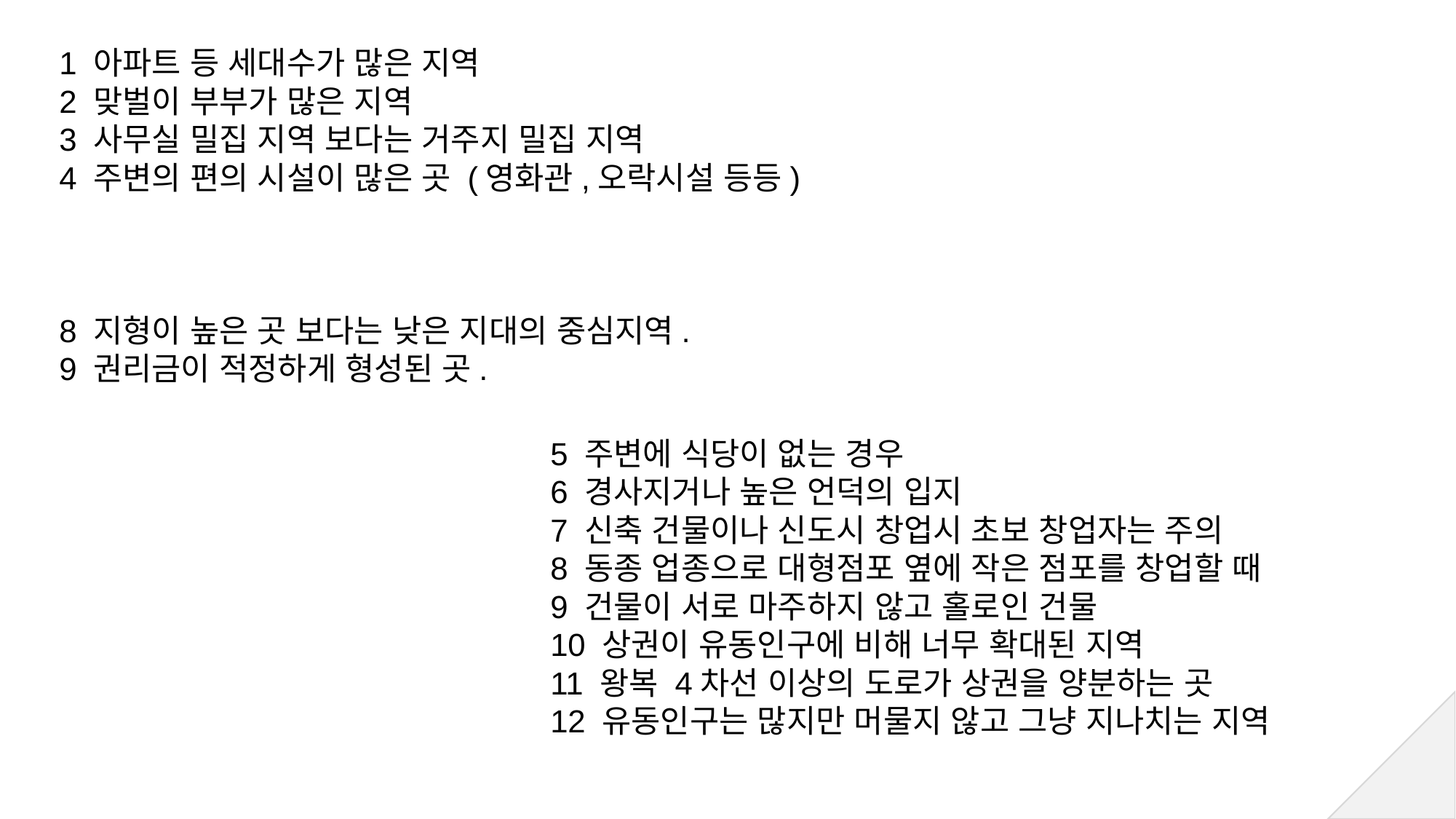

1 아파트 등 세대수가 많은 지역
2 맞벌이 부부가 많은 지역
3 사무실 밀집 지역 보다는 거주지 밀집 지역
4 주변의 편의 시설이 많은 곳 (영화관,오락시설 등등)

8 지형이 높은 곳 보다는 낮은 지대의 중심지역.
9 권리금이 적정하게 형성된 곳.
5 주변에 식당이 없는 경우
6 경사지거나 높은 언덕의 입지
7 신축 건물이나 신도시 창업시 초보 창업자는 주의
8 동종 업종으로 대형점포 옆에 작은 점포를 창업할 때
9 건물이 서로 마주하지 않고 홀로인 건물
10 상권이 유동인구에 비해 너무 확대된 지역
11 왕복 4차선 이상의 도로가 상권을 양분하는 곳
12 유동인구는 많지만 머물지 않고 그냥 지나치는 지역